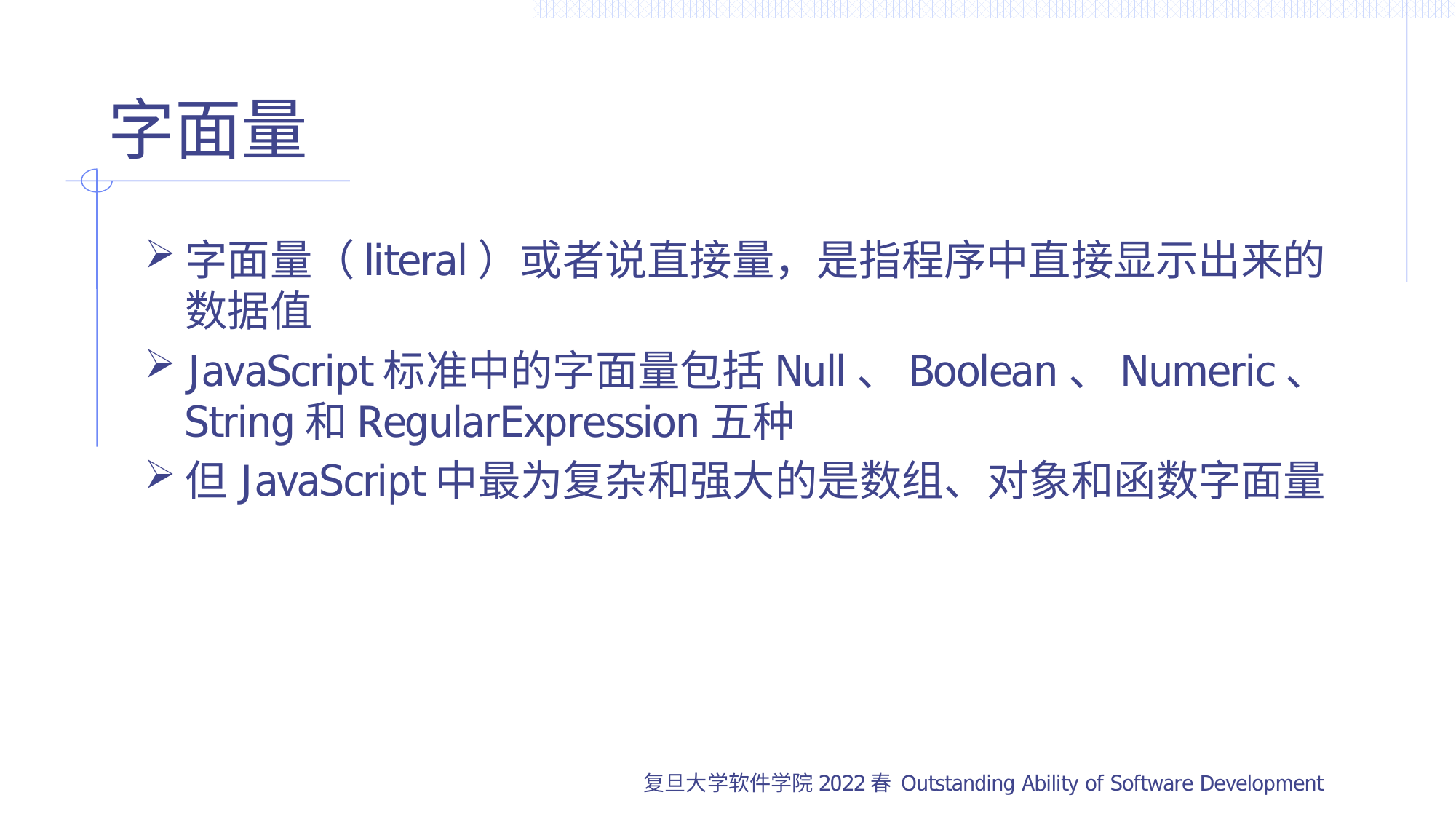

# 字面量
字面量（literal）或者说直接量，是指程序中直接显示出来的数据值
JavaScript标准中的字面量包括Null、Boolean、Numeric、String和RegularExpression五种
但JavaScript中最为复杂和强大的是数组、对象和函数字面量